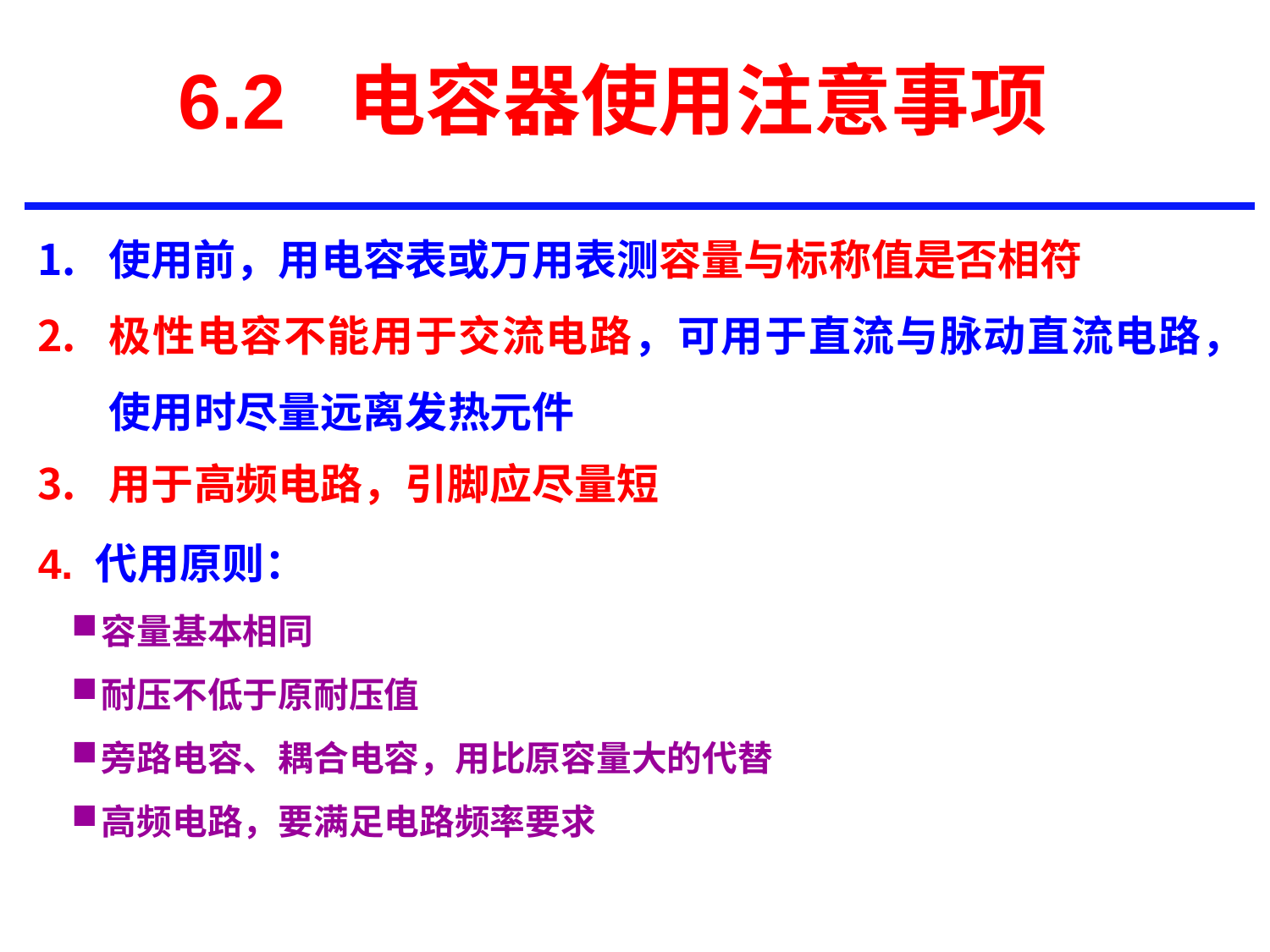

# 6.2  电容器使用注意事项
使用前，用电容表或万用表测容量与标称值是否相符
极性电容不能用于交流电路，可用于直流与脉动直流电路，使用时尽量远离发热元件
用于高频电路，引脚应尽量短
4. 代用原则：
容量基本相同
耐压不低于原耐压值
旁路电容、耦合电容，用比原容量大的代替
高频电路，要满足电路频率要求